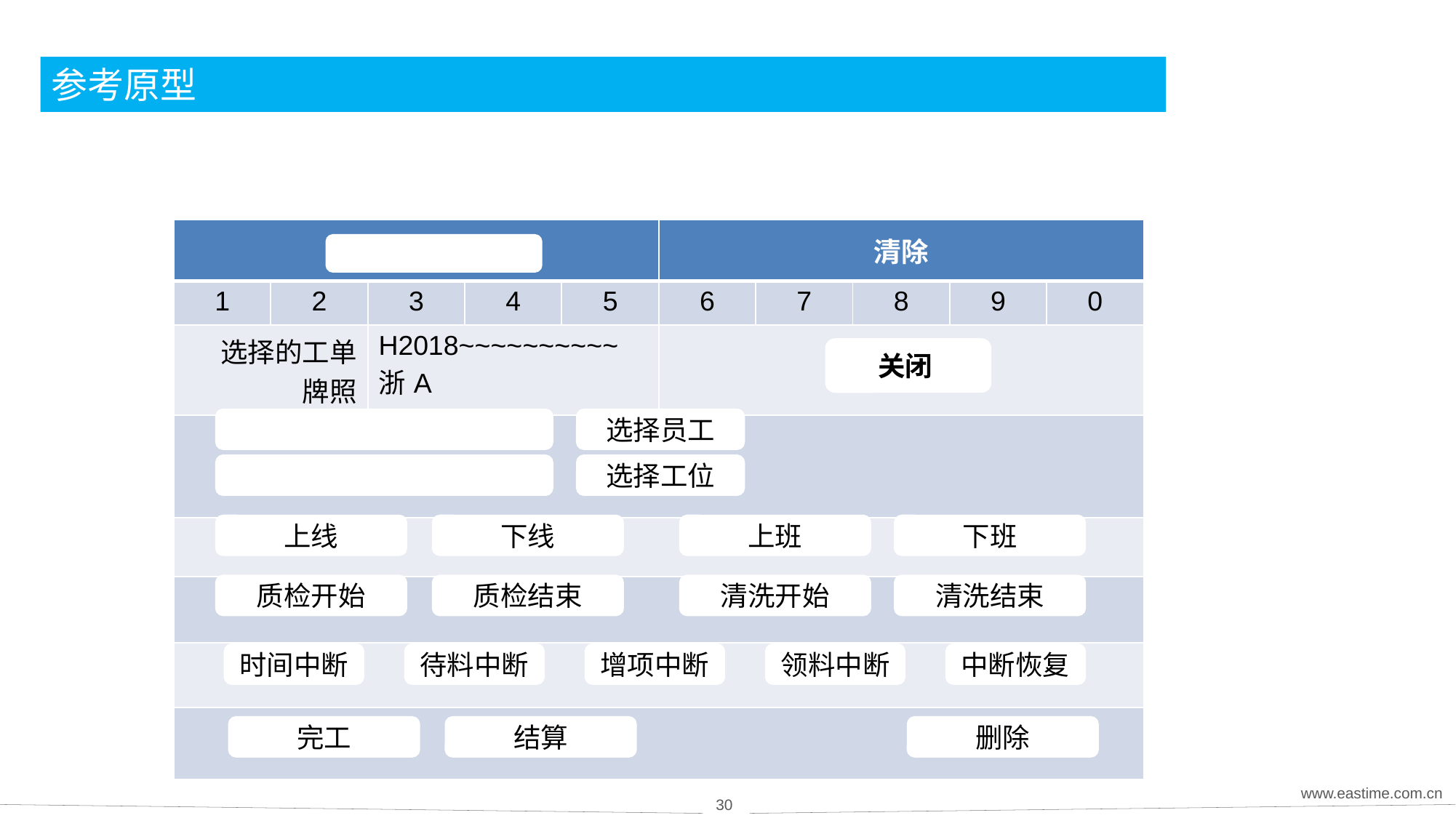

# 参考原型
|  |  |  |  |  | 清除 |  |  |  |  |
| --- | --- | --- | --- | --- | --- | --- | --- | --- | --- |
| 1 | 2 | 3 | 4 | 5 | 6 | 7 | 8 | 9 | 0 |
| 选择的工单 牌照 |  | H2018~~~~~~~~~~ 浙A |  |  |  |  |  |  |  |
|  |  |  |  |  |  |  |  |  |  |
|  |  |  |  |  |  |  |  |  |  |
|  |  |  |  |  |  |  |  |  |  |
|  |  |  |  |  |  |  |  |  |  |
|  |  |  |  |  |  |  |  |  |  |

关闭

选择员工

选择工位
上线
下线
上班
下班
质检开始
质检结束
清洗开始
清洗结束
时间中断
待料中断
增项中断
领料中断
中断恢复
完工
结算
删除